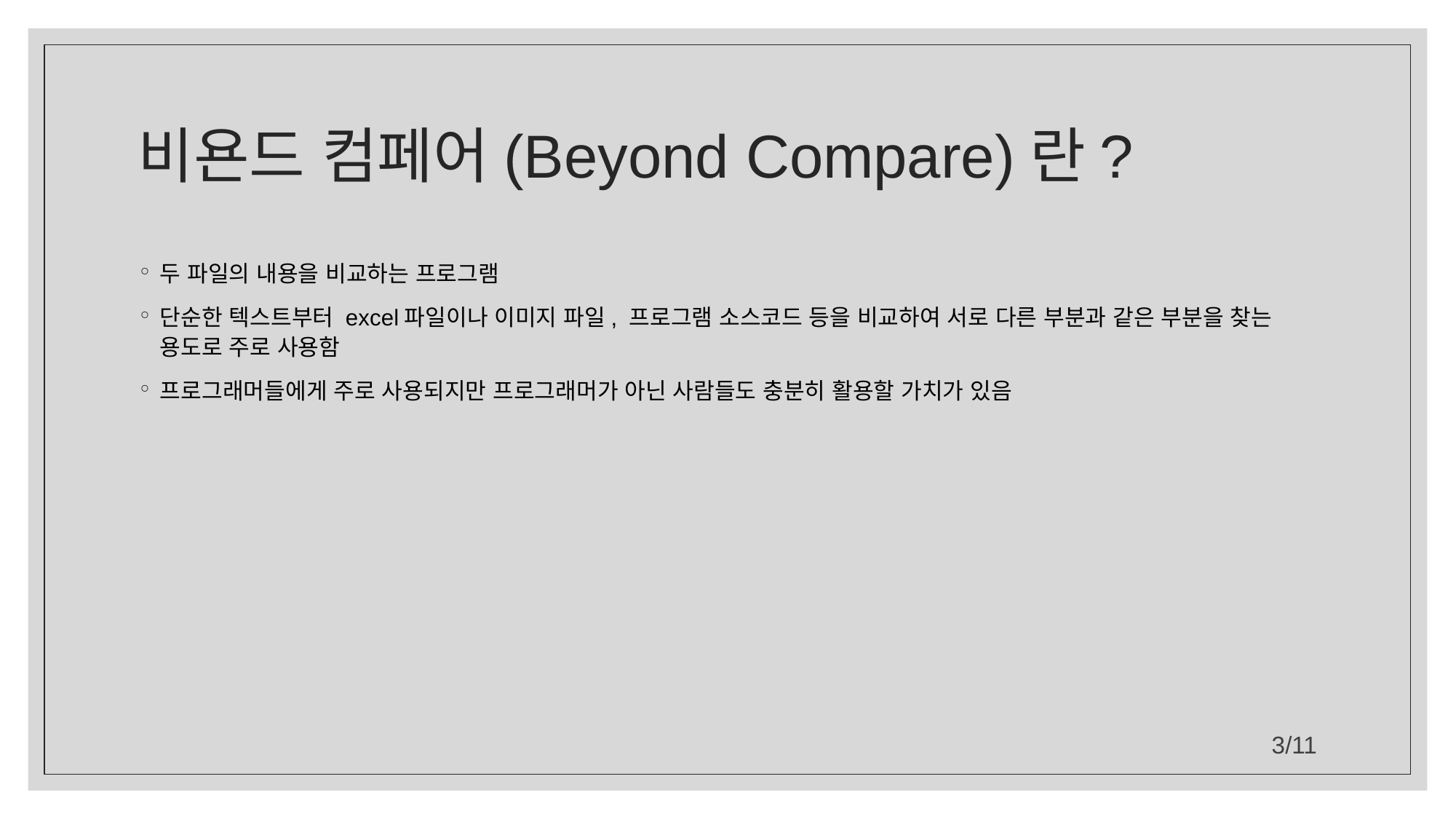

# 비욘드 컴페어(Beyond Compare)란?
두 파일의 내용을 비교하는 프로그램
단순한 텍스트부터 excel파일이나 이미지 파일, 프로그램 소스코드 등을 비교하여 서로 다른 부분과 같은 부분을 찾는 용도로 주로 사용함
프로그래머들에게 주로 사용되지만 프로그래머가 아닌 사람들도 충분히 활용할 가치가 있음
3/11